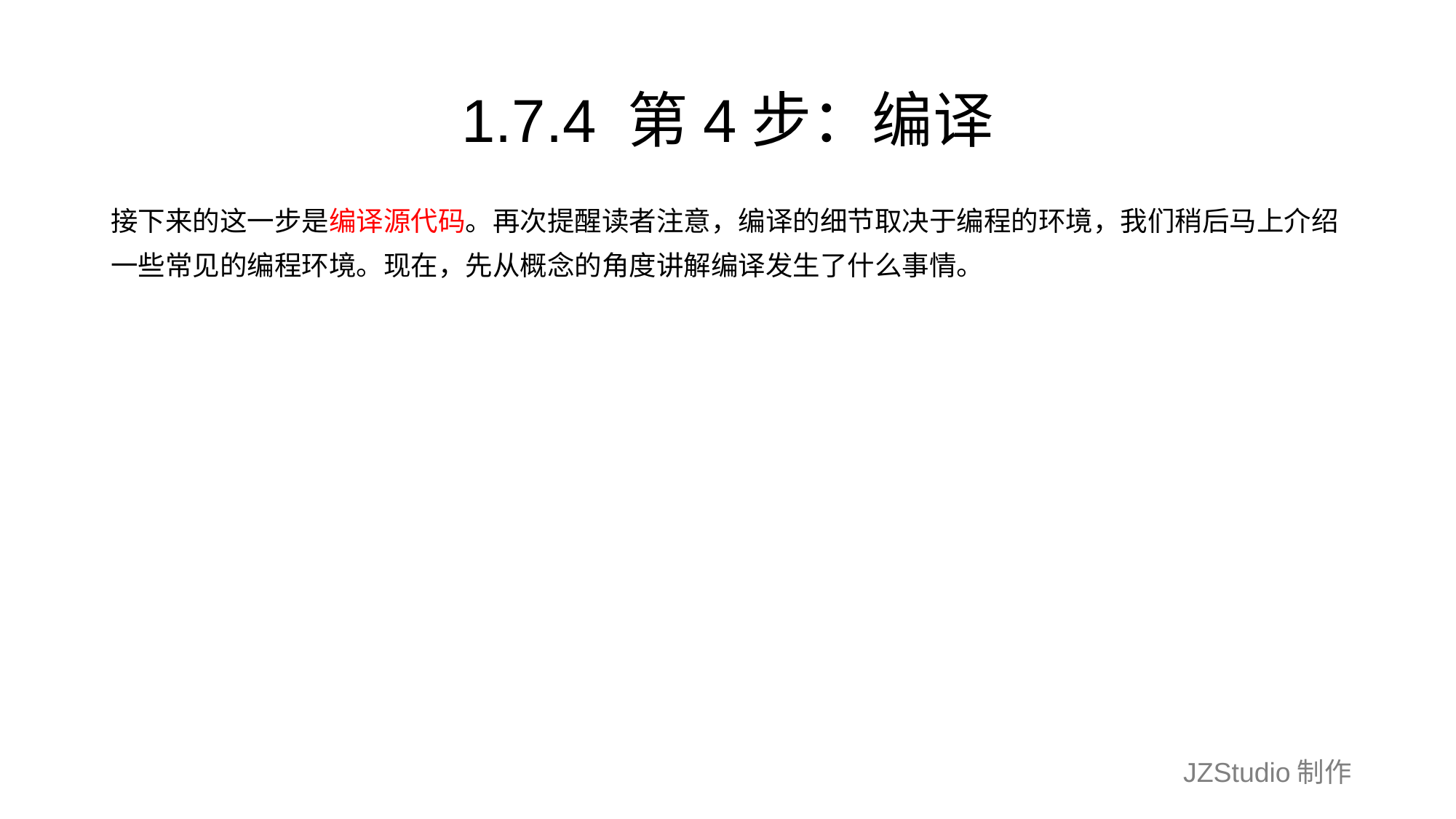

# 1.7.4 第4步：编译
接下来的这一步是编译源代码。再次提醒读者注意，编译的细节取决于编程的环境，我们稍后马上介绍
一些常见的编程环境。现在，先从概念的角度讲解编译发生了什么事情。